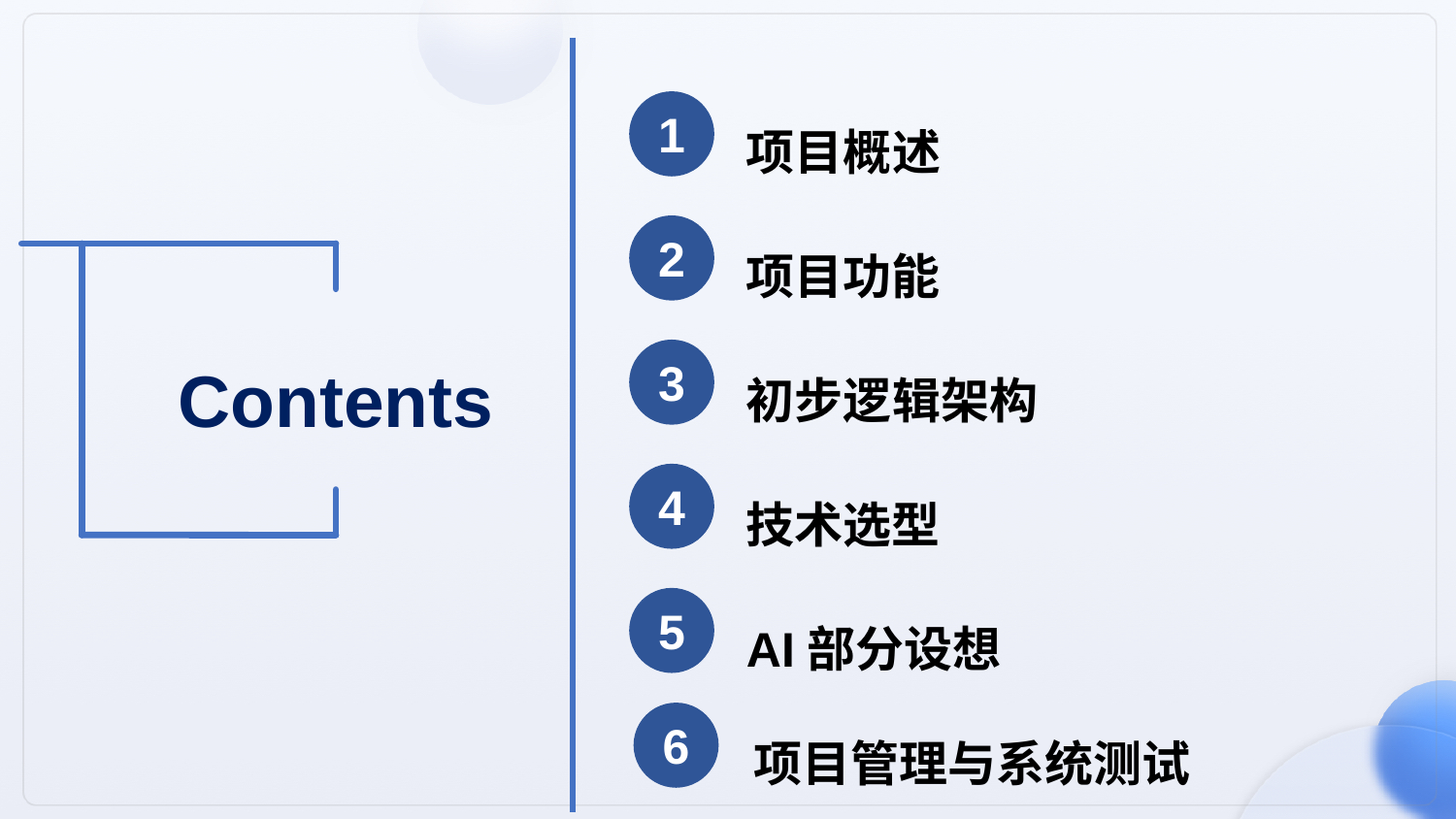

1
项目概述
2
项目功能
Contents
3
初步逻辑架构
4
技术选型
5
AI部分设想
6
项目管理与系统测试